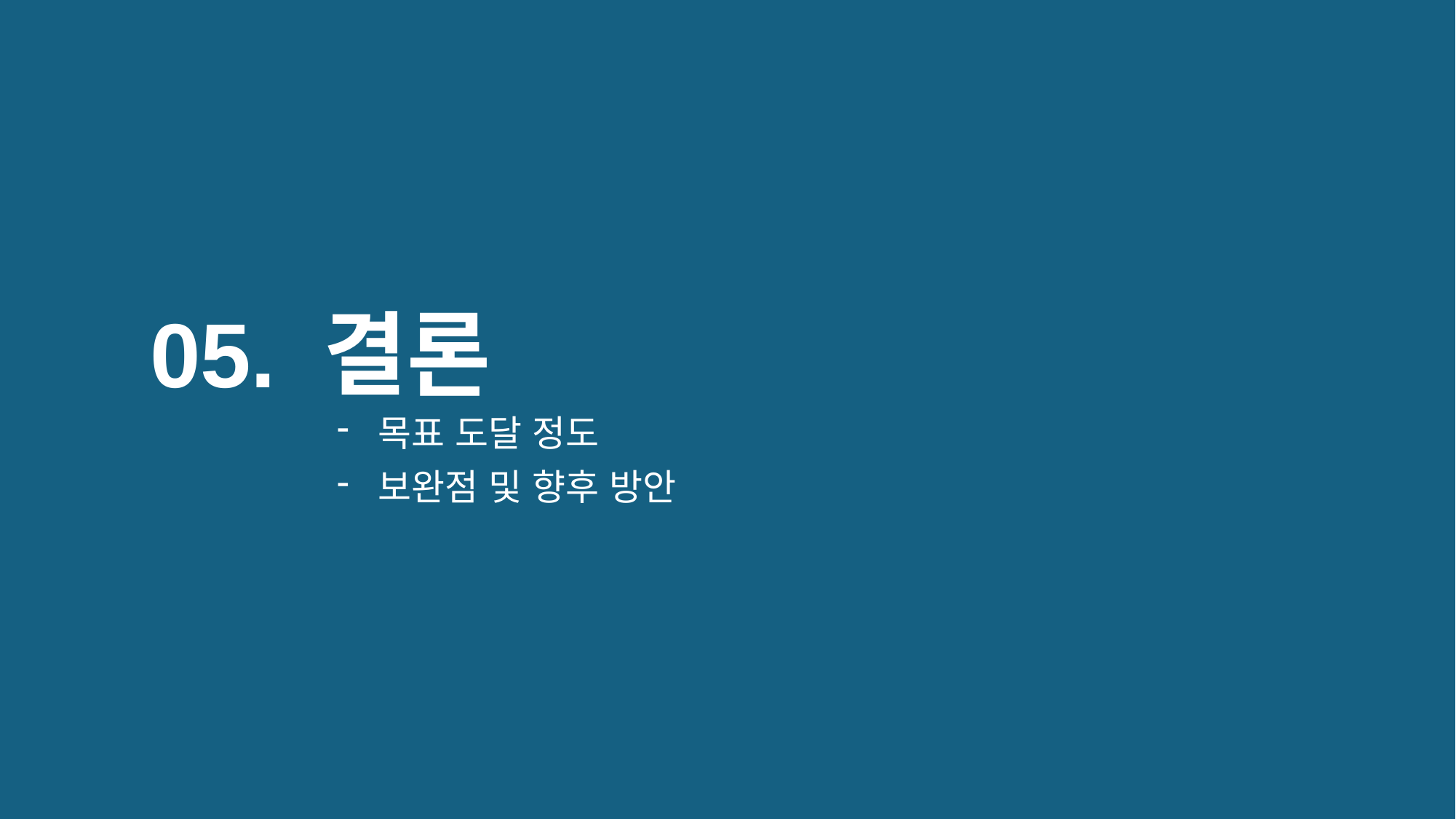

# 05. 결론
목표 도달 정도
보완점 및 향후 방안